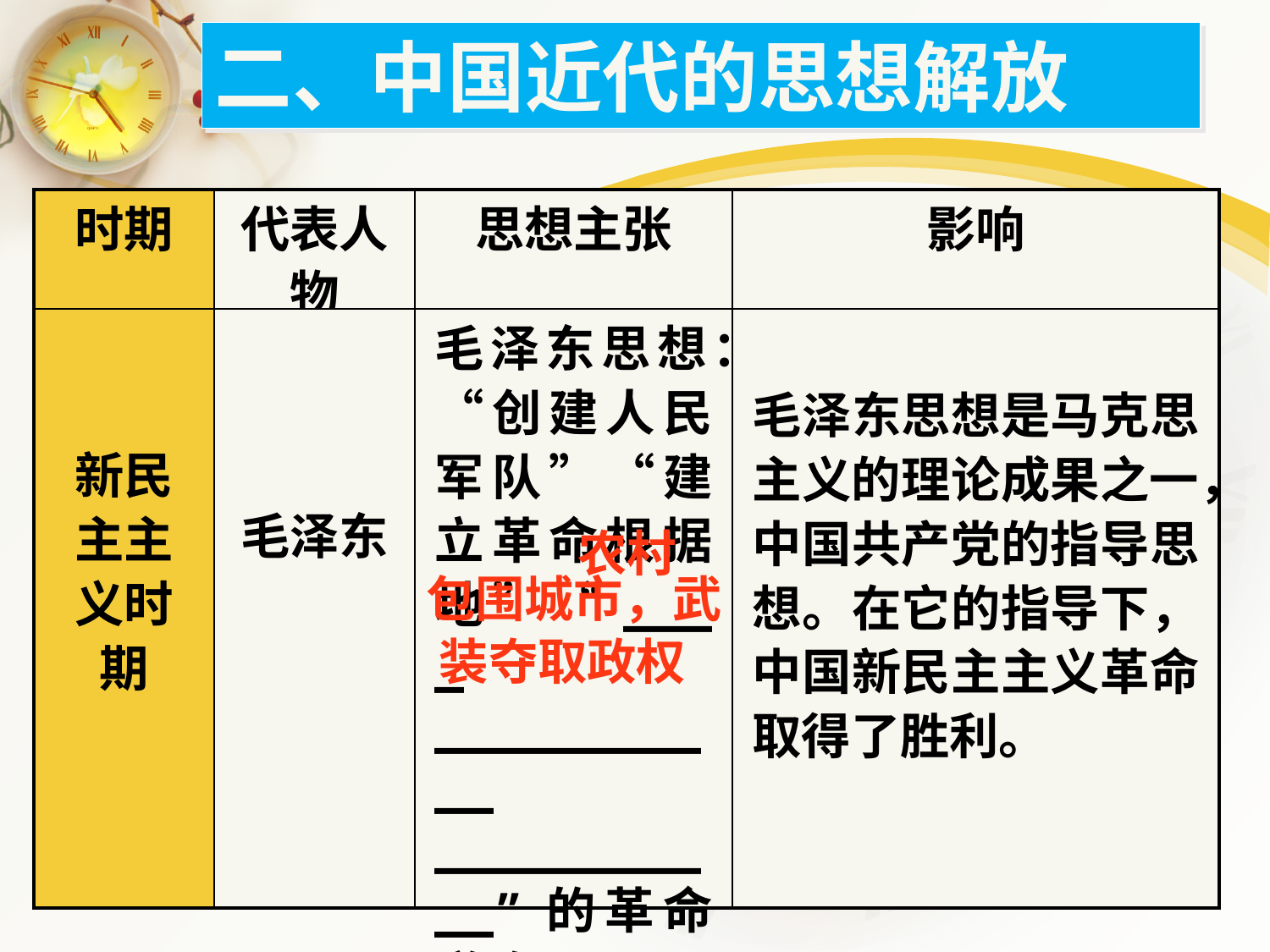

二、中国近代的思想解放
| 时期 | 代表人物 | 思想主张 | 影响 |
| --- | --- | --- | --- |
| 新民主主义时期 | 毛泽东 | 毛泽东思想：“创建人民军队”“建立革命根据地”“\_\_\_\_ \_\_\_\_\_\_\_\_\_\_\_ \_\_\_\_\_\_\_\_\_\_\_”的革命道路 | 毛泽东思想是马克思主义的理论成果之一，中国共产党的指导思想。在它的指导下，中国新民主主义革命取得了胜利。 |
农村
包围城市，武
装夺取政权